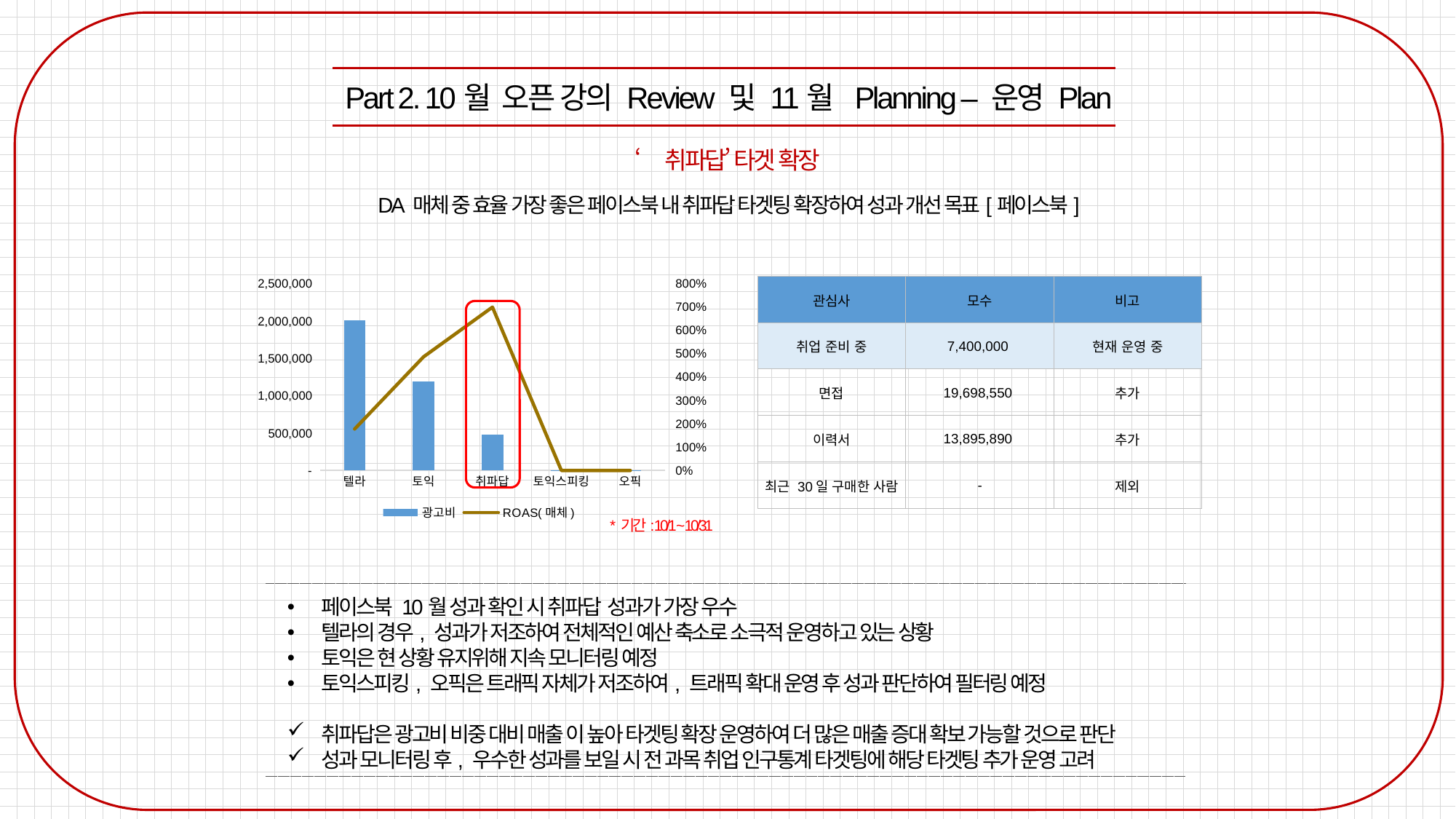

Part 2. 10월  오픈 강의 Review 및 11월  Planning – 운영 Plan
‘취파답’ 타겟 확장
DA 매체 중 효율 가장 좋은 페이스북 내 취파답 타겟팅 확장하여 성과 개선 목표[페이스북]

### Chart

| Category | 광고비 | ROAS(매체)  |
|---|---|---|
| 텔라 | 2007821.9699999986 | 1.7715963133922688 |
| 토익 | 1194101.8099999998 | 4.860724564181006 |
| 취파답 | 475343.66000000003 | 6.985577550355883 |
| 토익스피킹 | 229.9 | 0.0 |
| 오픽 | 24.2 | 0.0 |
| 관심사 | 모수 | 비고 |
| --- | --- | --- |
| 취업 준비 중 | 7,400,000 | 현재 운영 중 |
| 면접 | 19,698,550 | 추가 |
| 이력서 | 13,895,890 | 추가 |
| 최근 30일 구매한 사람 | - | 제외 |

* 기간: 10/1 ~ 10/31

페이스북 10월 성과 확인 시 취파답  성과가 가장 우수
텔라의 경우, 성과가 저조하여 전체적인 예산 축소로 소극적 운영하고 있는 상황
토익은 현 상황 유지위해 지속 모니터링 예정
토익스피킹, 오픽은 트래픽 자체가 저조하여, 트래픽 확대 운영 후 성과 판단하여 필터링 예정

취파답은 광고비 비중 대비 매출 이 높아 타겟팅 확장 운영하여 더 많은 매출 증대 확보 가능할 것으로 판단
성과 모니터링 후, 우수한 성과를 보일 시 전 과목 취업 인구통계 타겟팅에 해당 타겟팅 추가 운영 고려